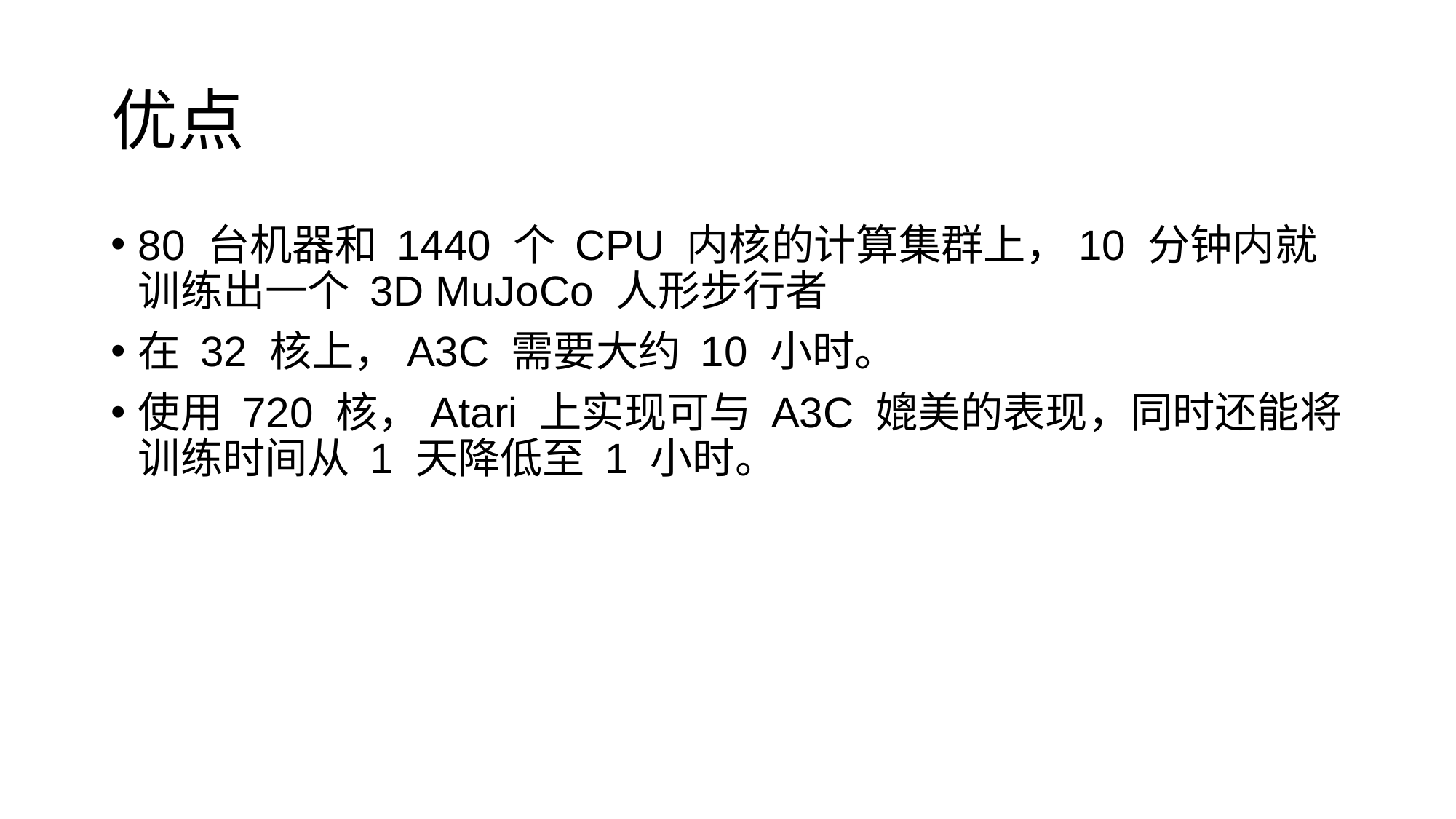

# 优点
80 台机器和 1440 个 CPU 内核的计算集群上，10 分钟内就训练出一个 3D MuJoCo 人形步行者
在 32 核上，A3C 需要大约 10 小时。
使用 720 核，Atari 上实现可与 A3C 媲美的表现，同时还能将训练时间从 1 天降低至 1 小时。